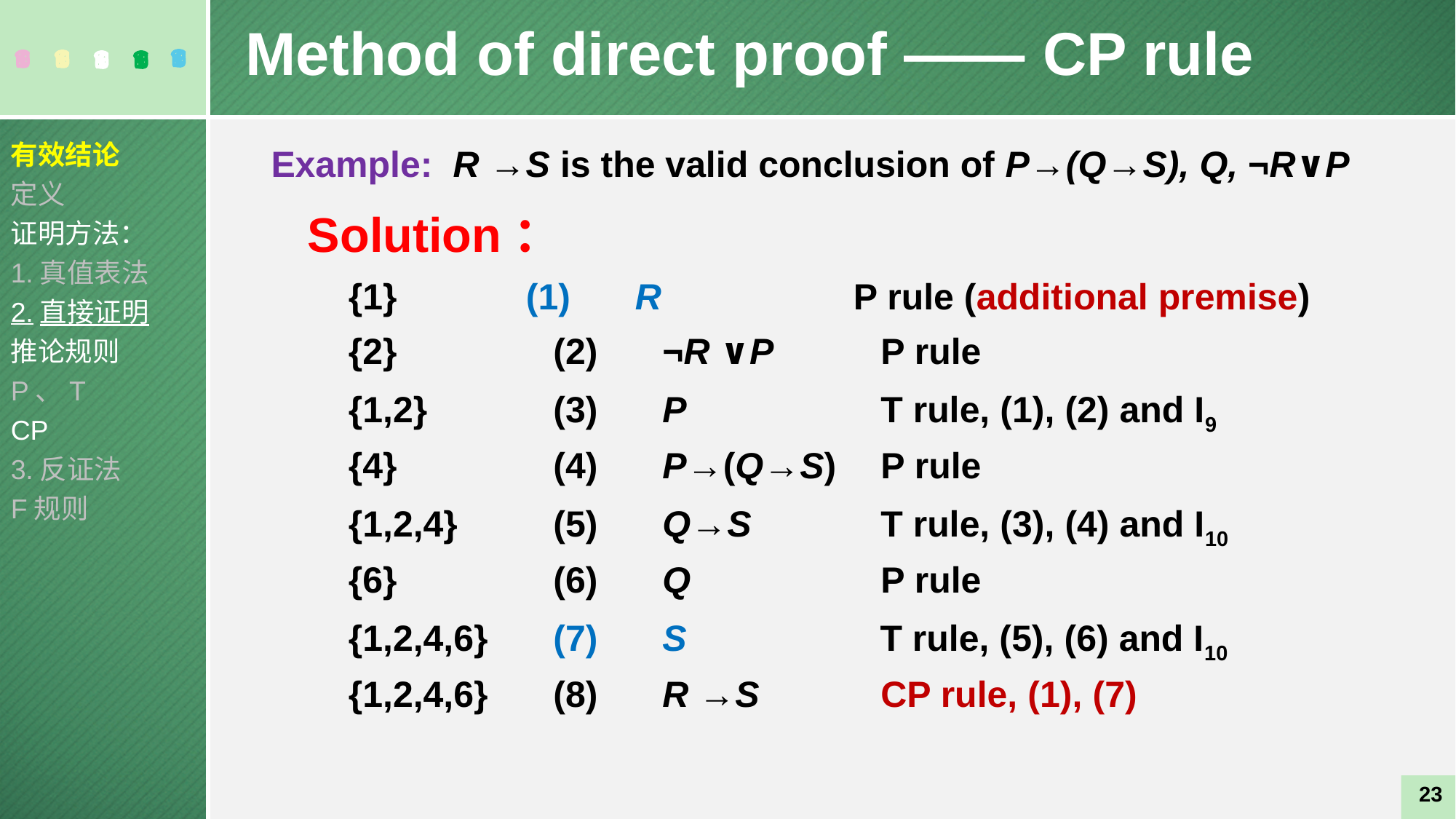

Method of direct proof —— CP rule

有效结论
定义
证明方法：
1.真值表法
2.直接证明
推论规则
P、T
CP
3.反证法
F规则

Example:  R →S is the valid conclusion of P→(Q→S), Q, ¬R∨P
Solution：
    {1}           	(1)	R               	P rule (additional premise)
    {2}	    	(2)	¬R ∨P         	P rule
    {1,2}  	(3)	P                  	T rule, (1), (2) and I9
    {4}	   	(4)	P→(Q→S)	P rule
    {1,2,4}	(5)	Q→S		T rule, (3), (4) and I10
    {6}     	(6)	Q               	P rule
    {1,2,4,6} 	(7)	S                   T rule, (5), (6) and I10
    {1,2,4,6}  	(8)	R →S		CP rule, (1), (7)